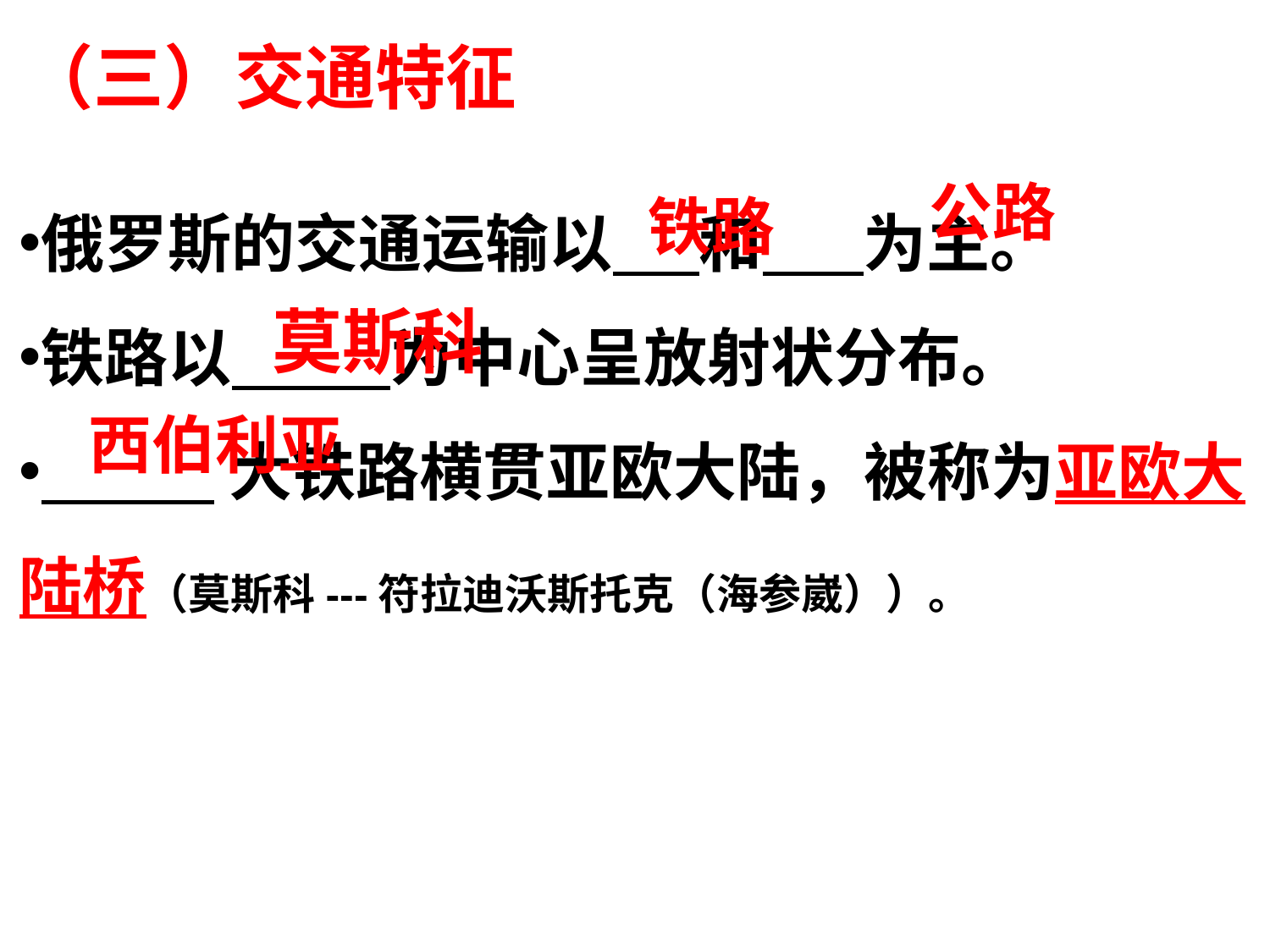

（三）交通特征
俄罗斯的交通运输以      和       为主。
铁路以           为中心呈放射状分布。
            大铁路横贯亚欧大陆，被称为亚欧大陆桥（莫斯科---符拉迪沃斯托克（海参崴））。
公路
铁路
莫斯科
西伯利亚